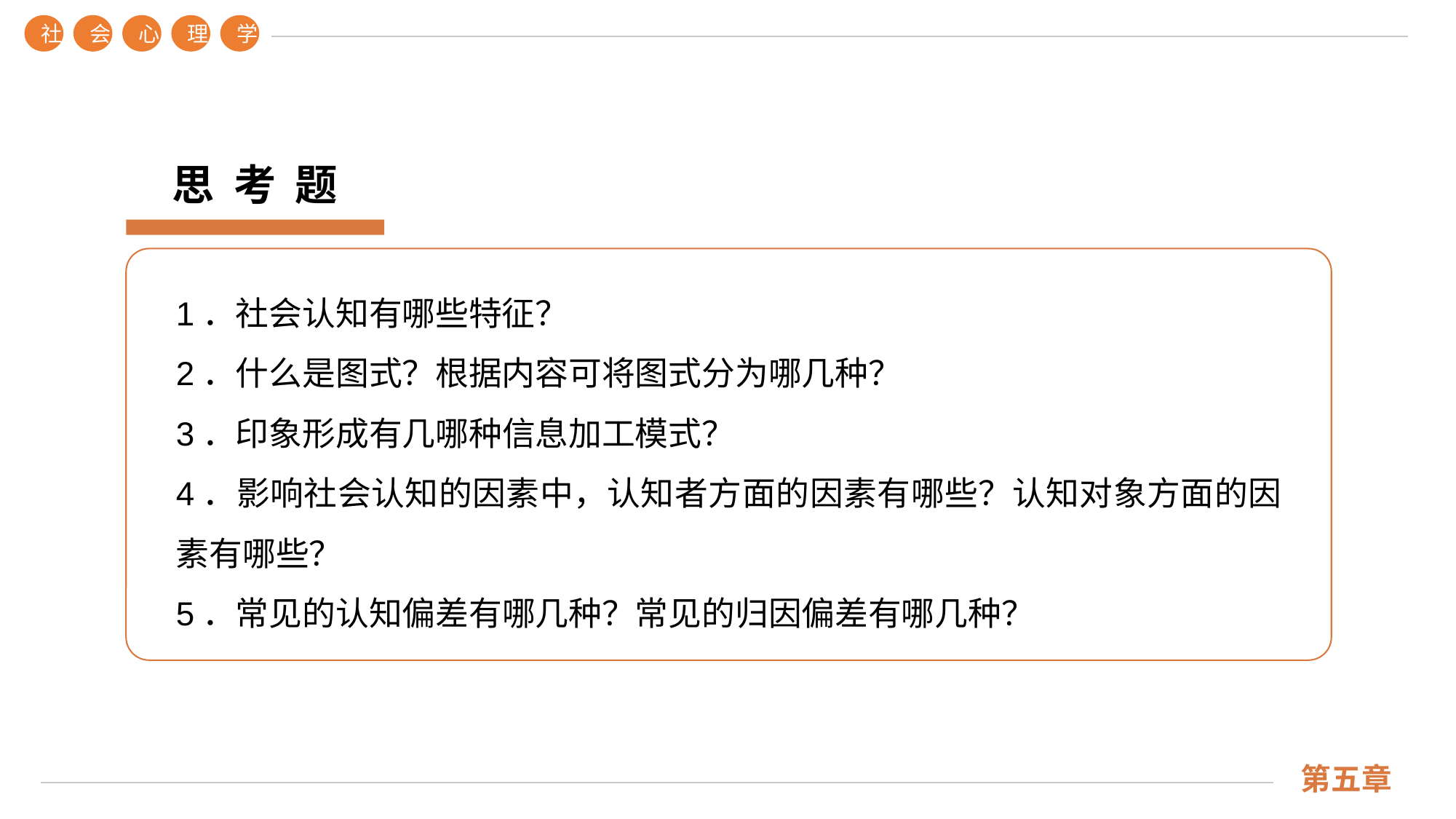

社
会
心
理
学
第五章

思  考  题

1．社会认知有哪些特征？
2．什么是图式？根据内容可将图式分为哪几种？
3．印象形成有几哪种信息加工模式？
4．影响社会认知的因素中，认知者方面的因素有哪些？认知对象方面的因素有哪些？
5．常见的认知偏差有哪几种？常见的归因偏差有哪几种？